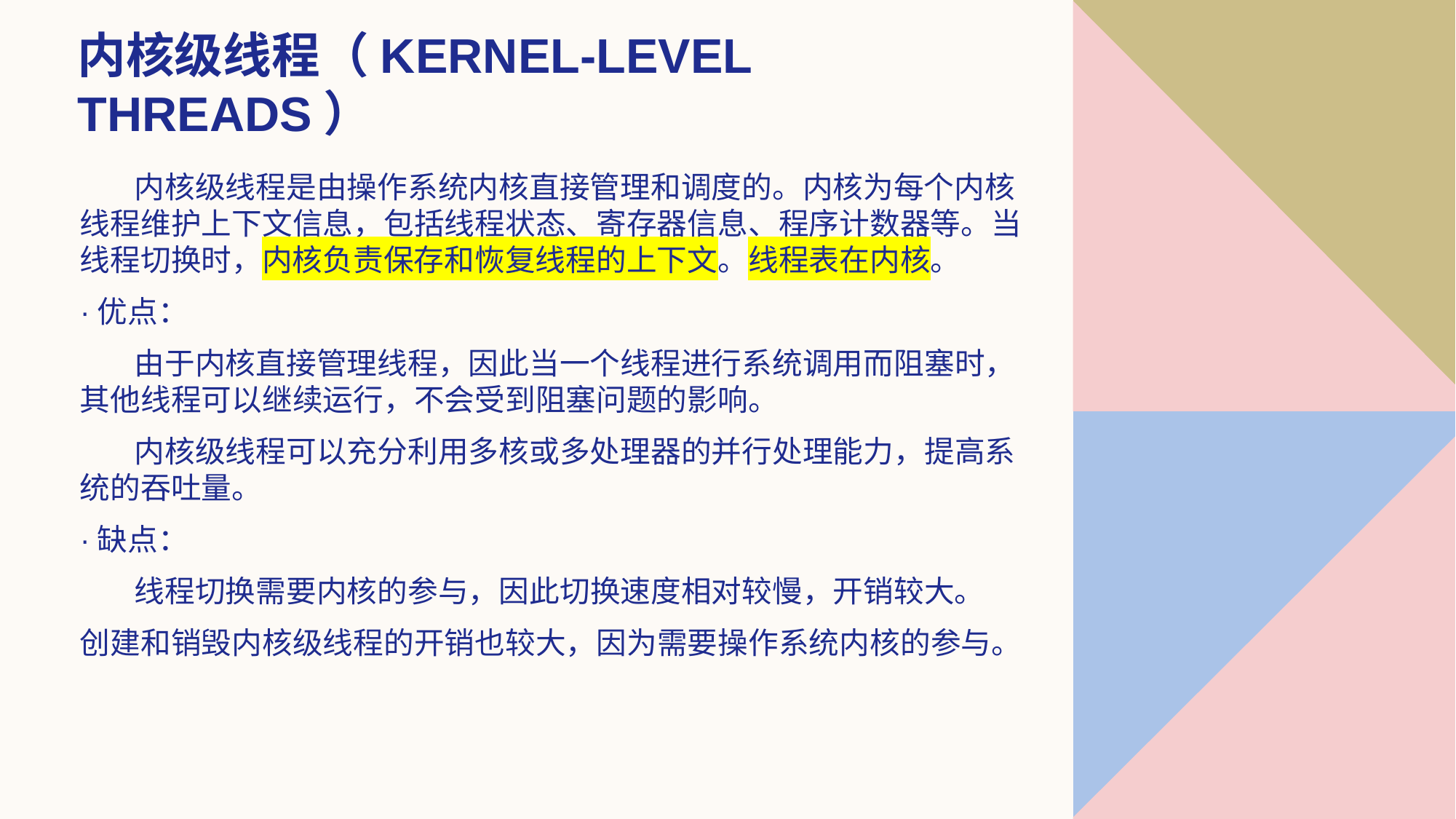

# 内核级线程（Kernel-Level Threads）
       内核级线程是由操作系统内核直接管理和调度的。内核为每个内核线程维护上下文信息，包括线程状态、寄存器信息、程序计数器等。当线程切换时，内核负责保存和恢复线程的上下文。线程表在内核。
·优点：
       由于内核直接管理线程，因此当一个线程进行系统调用而阻塞时，其他线程可以继续运行，不会受到阻塞问题的影响。
       内核级线程可以充分利用多核或多处理器的并行处理能力，提高系统的吞吐量。
·缺点：
       线程切换需要内核的参与，因此切换速度相对较慢，开销较大。
创建和销毁内核级线程的开销也较大，因为需要操作系统内核的参与。